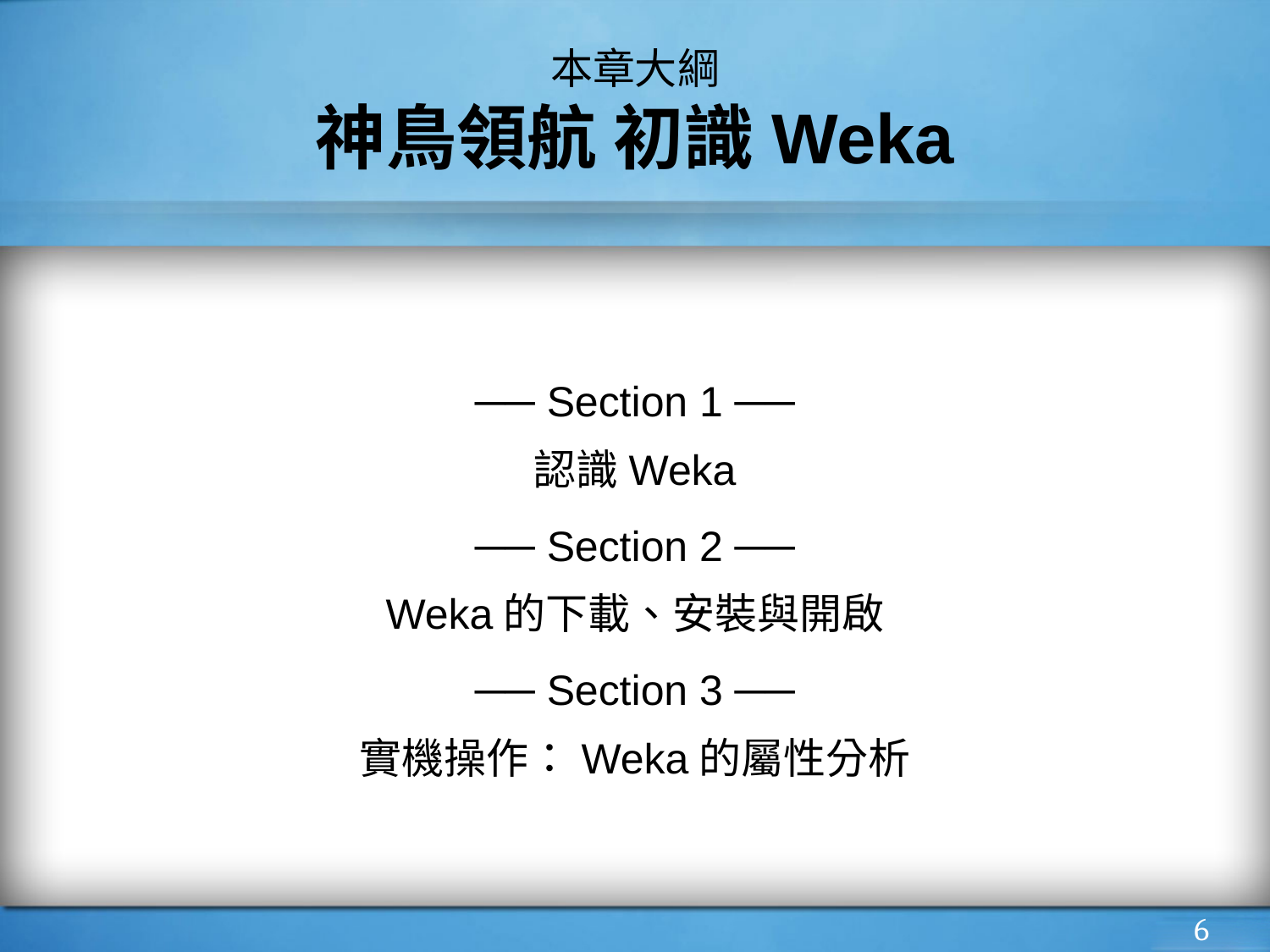

# 本章大綱
神鳥領航 初識Weka
── Section 1 ──
認識Weka
── Section 2 ──
Weka的下載、安裝與開啟
── Section 3 ──
實機操作：Weka的屬性分析
6